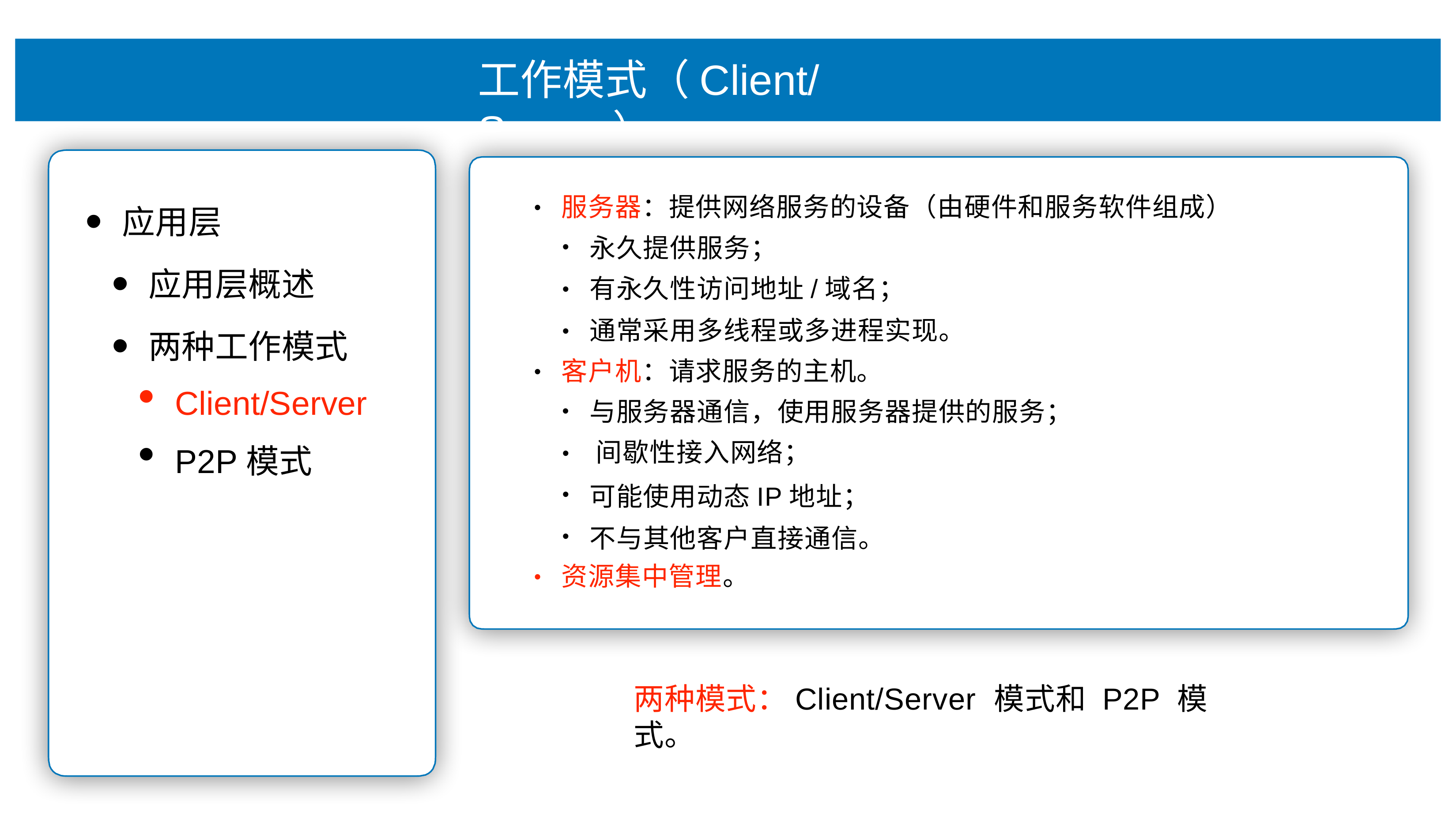

# ⼯作模式（Client/Server）

服务器：提供⽹络服务的设备（由硬件和服务软件组成）
•
应⽤层
应⽤层概述
永久提供服务；
有永久性访问地址/域名；
通常采⽤多线程或多进程实现。
•
•
两种⼯作模式
Client/Server
P2P模式
客户机：请求服务的主机。
•
与服务器通信，使⽤服务器提供的服务；  间歇性接⼊⽹络；
可能使⽤动态IP地址；  不与其他客户直接通信。
•
•
•
资源集中管理。
•
两种模式：Client/Server 模式和 P2P 模式。